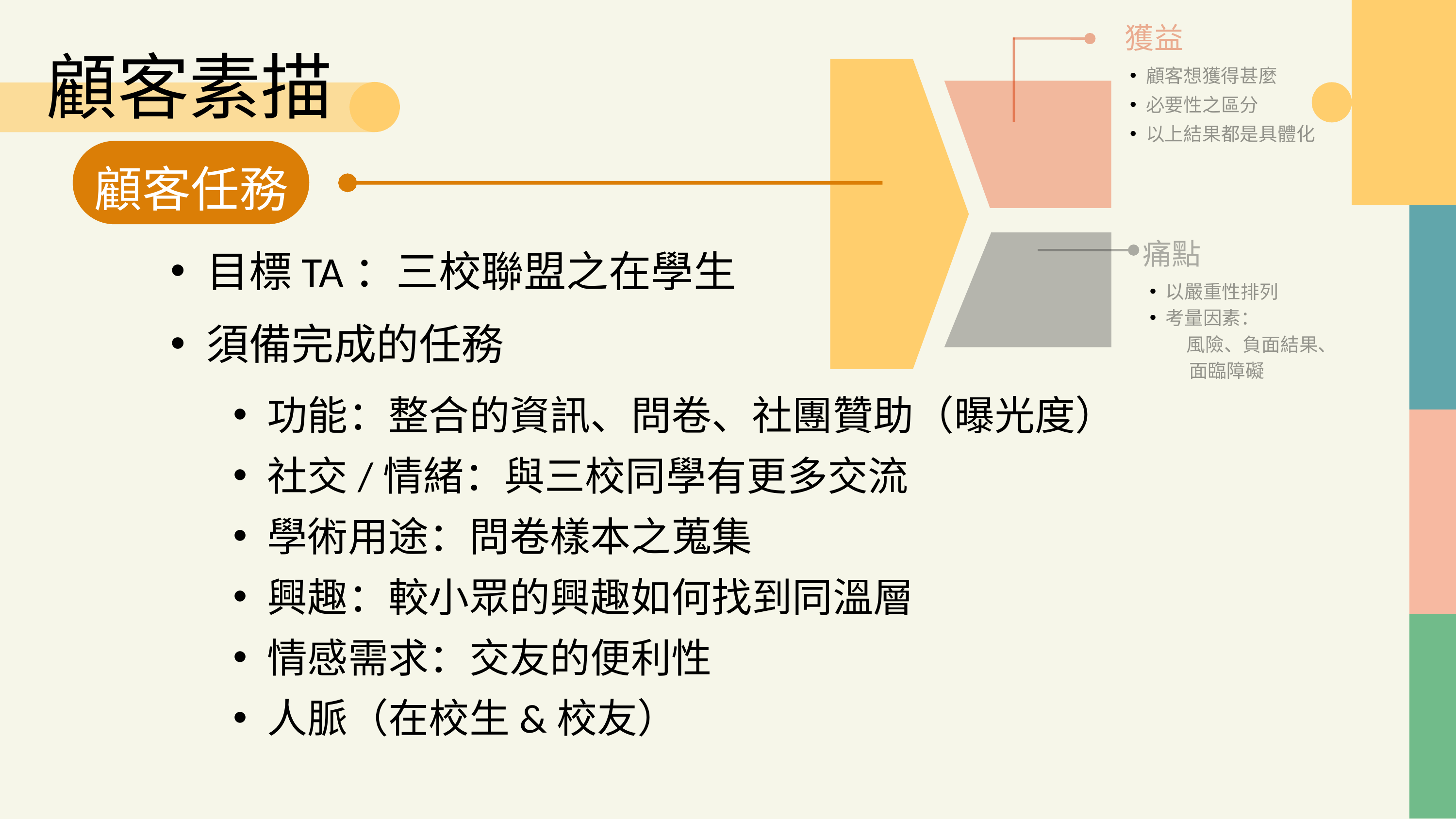

獲益

顧客素描
顧客想獲得甚麼
必要性之區分
以上結果都是具體化

顧客任務

目標TA：三校聯盟之在學生
須備完成的任務

痛點

以嚴重性排列
考量因素：
　        風險、負面結果、
            面臨障礙
功能：整合的資訊、問卷、社團贊助（曝光度）
社交/情緒：與三校同學有更多交流
學術用途：問卷樣本之蒐集
興趣：較小眾的興趣如何找到同溫層
情感需求：交友的便利性
人脈（在校生&校友）